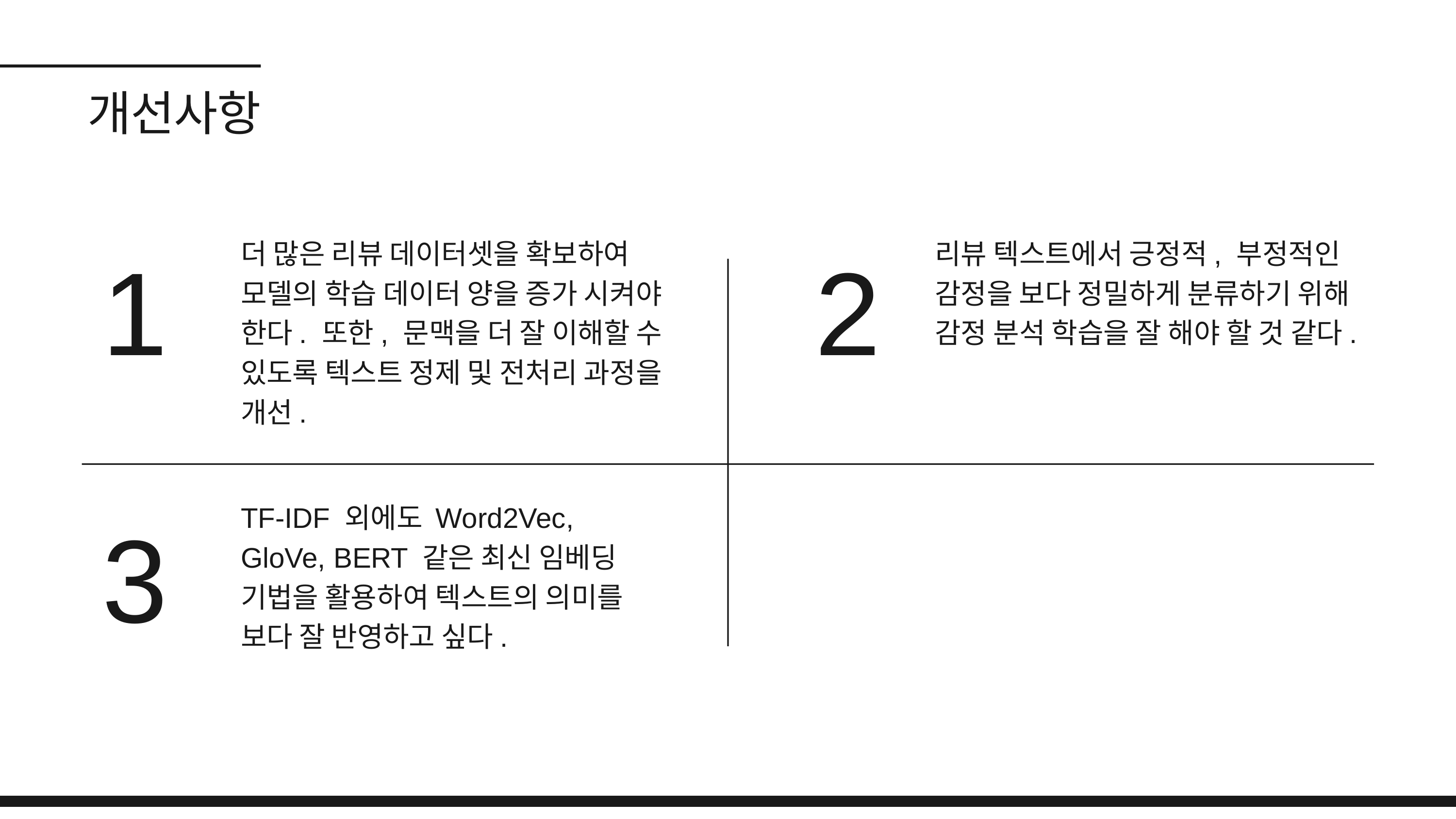

개선사항
1
2
더 많은 리뷰 데이터셋을 확보하여 모델의 학습 데이터 양을 증가 시켜야 한다. 또한, 문맥을 더 잘 이해할 수 있도록 텍스트 정제 및 전처리 과정을 개선.
리뷰 텍스트에서 긍정적, 부정적인 감정을 보다 정밀하게 분류하기 위해 감정 분석 학습을 잘 해야 할 것 같다.

3
TF-IDF 외에도 Word2Vec, GloVe, BERT 같은 최신 임베딩 기법을 활용하여 텍스트의 의미를 보다 잘 반영하고 싶다.